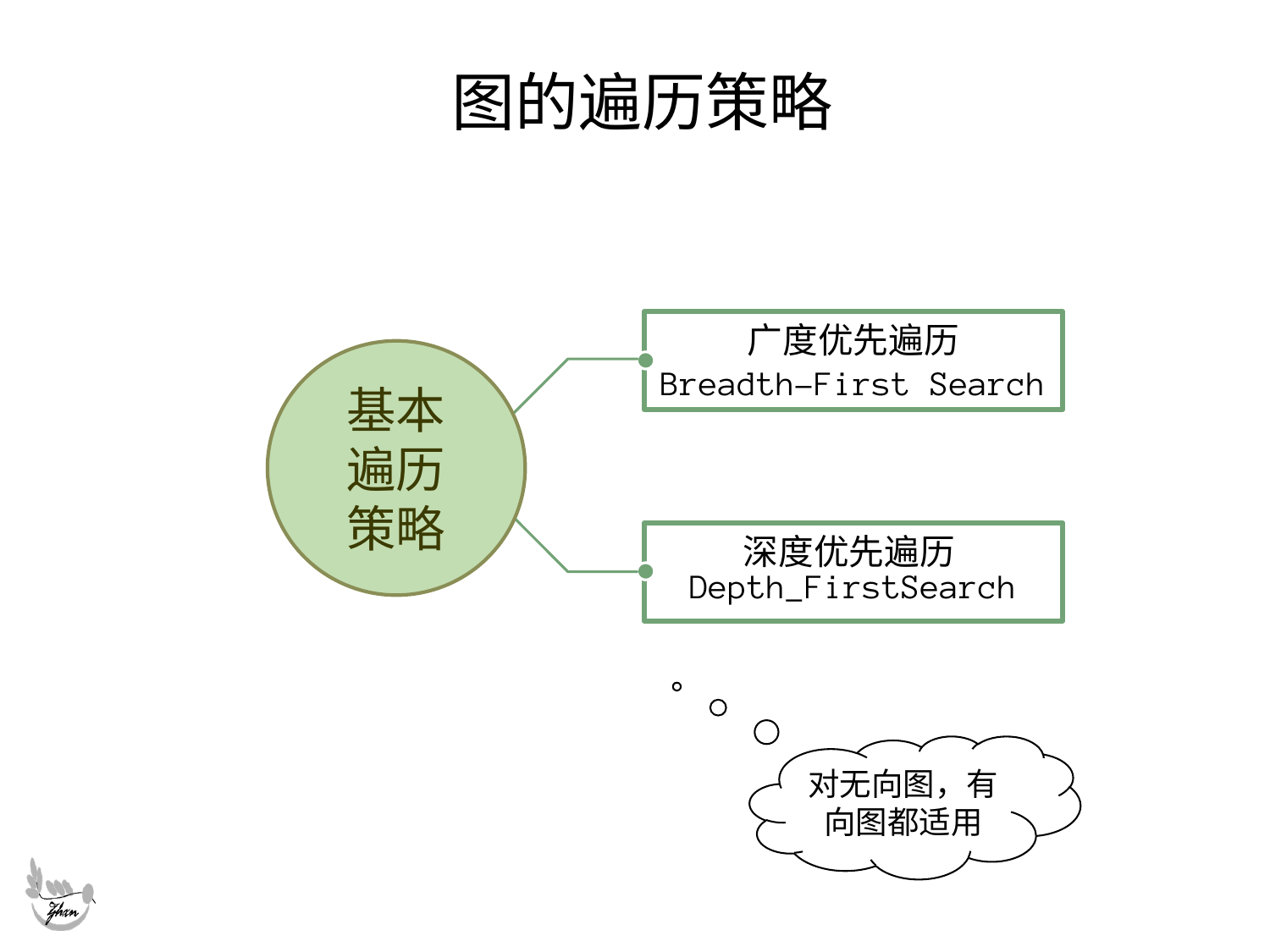

# 图的遍历策略
广度优先遍历
Breadth-First Search
基本
遍历
策略

深度优先遍历Depth_FirstSearch

对无向图，有向图都适用

72